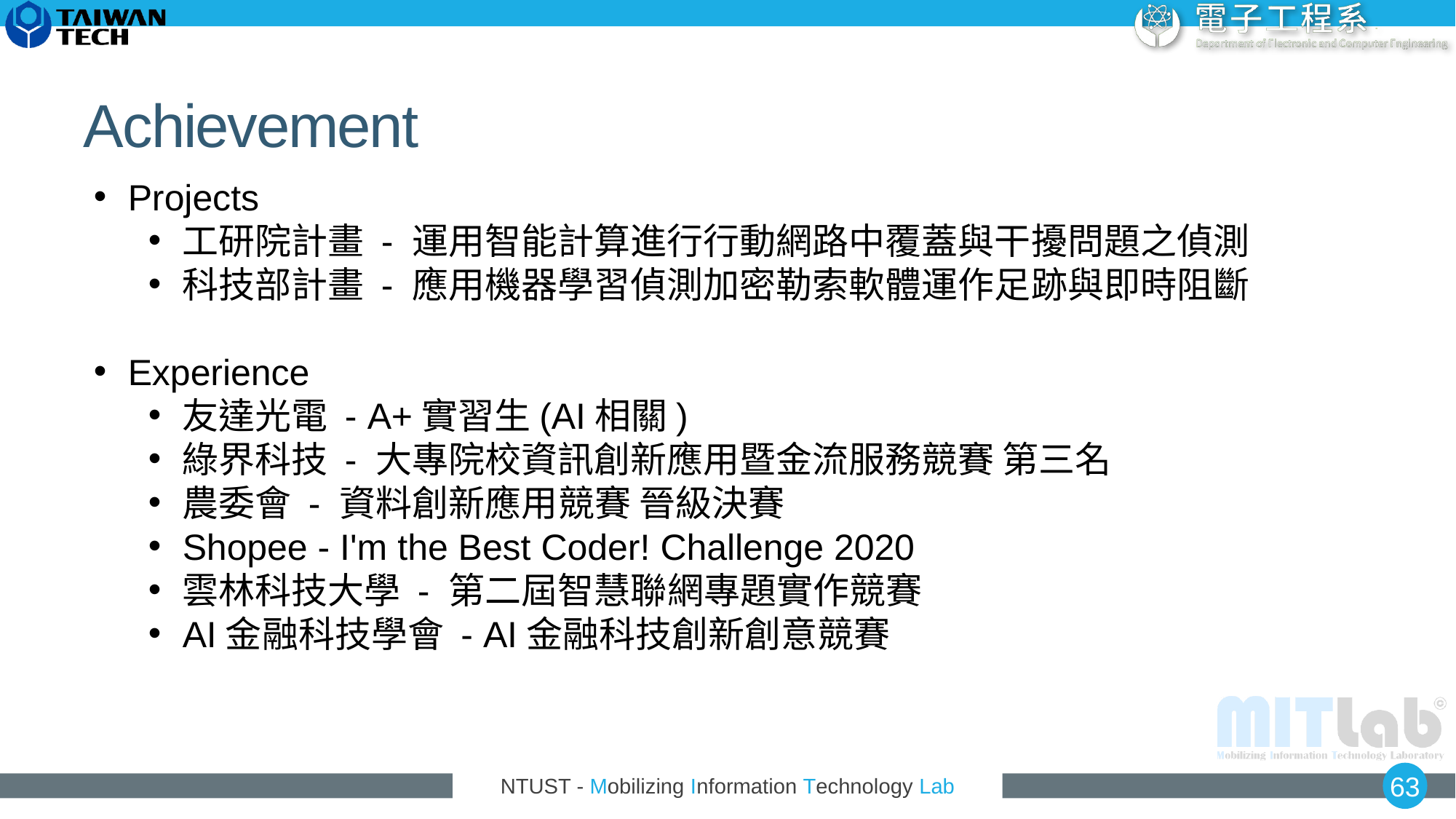

# Achievement
Projects
工研院計畫 - 運用智能計算進行行動網路中覆蓋與干擾問題之偵測
科技部計畫 - 應用機器學習偵測加密勒索軟體運作足跡與即時阻斷

Experience
友達光電 - A+實習生(AI相關)
綠界科技 - 大專院校資訊創新應用暨金流服務競賽 第三名
農委會 - 資料創新應用競賽 晉級決賽
Shopee - I'm the Best Coder! Challenge 2020
雲林科技大學 - 第二屆智慧聯網專題實作競賽
AI金融科技學會 - AI金融科技創新創意競賽

63